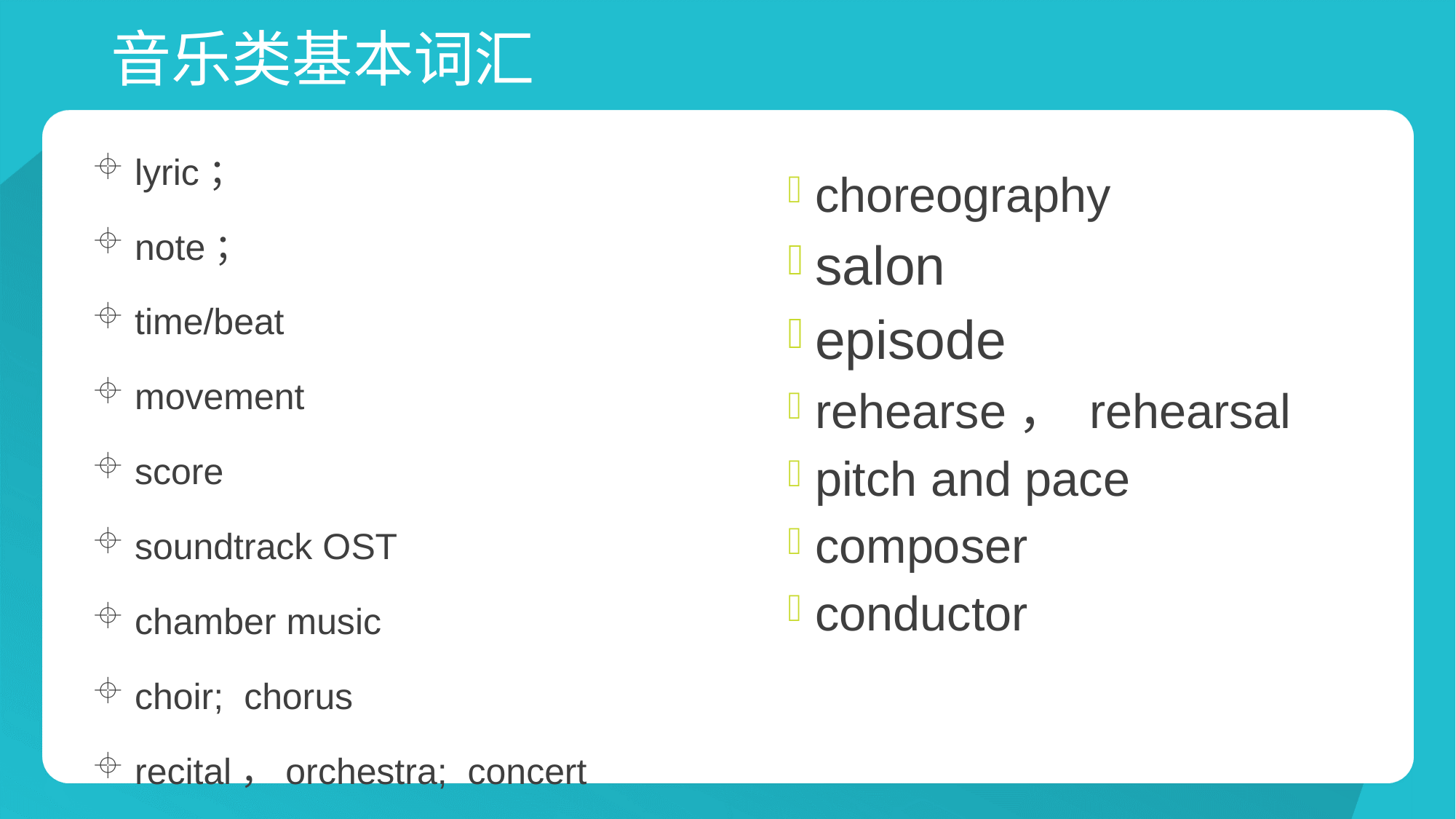

# 音乐类基本词汇
lyric；
note；
time/beat
movement
score
soundtrack OST
chamber music
choir;  chorus
recital，orchestra;  concert

choreography
salon
episode
rehearse， rehearsal
pitch and pace
composer
conductor